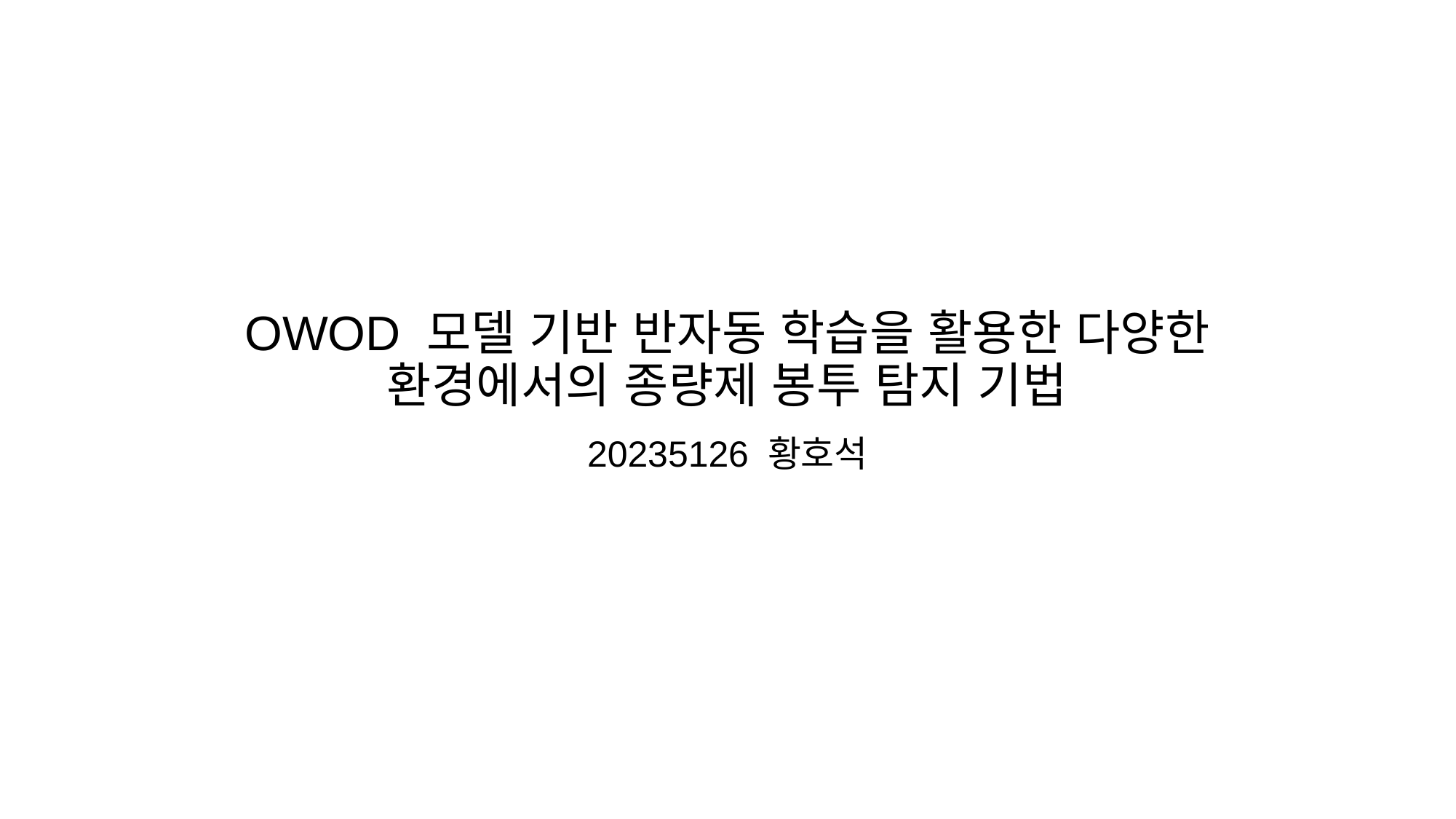

# OWOD 모델 기반 반자동 학습을 활용한 다양한 환경에서의 종량제 봉투 탐지 기법
20235126 황호석